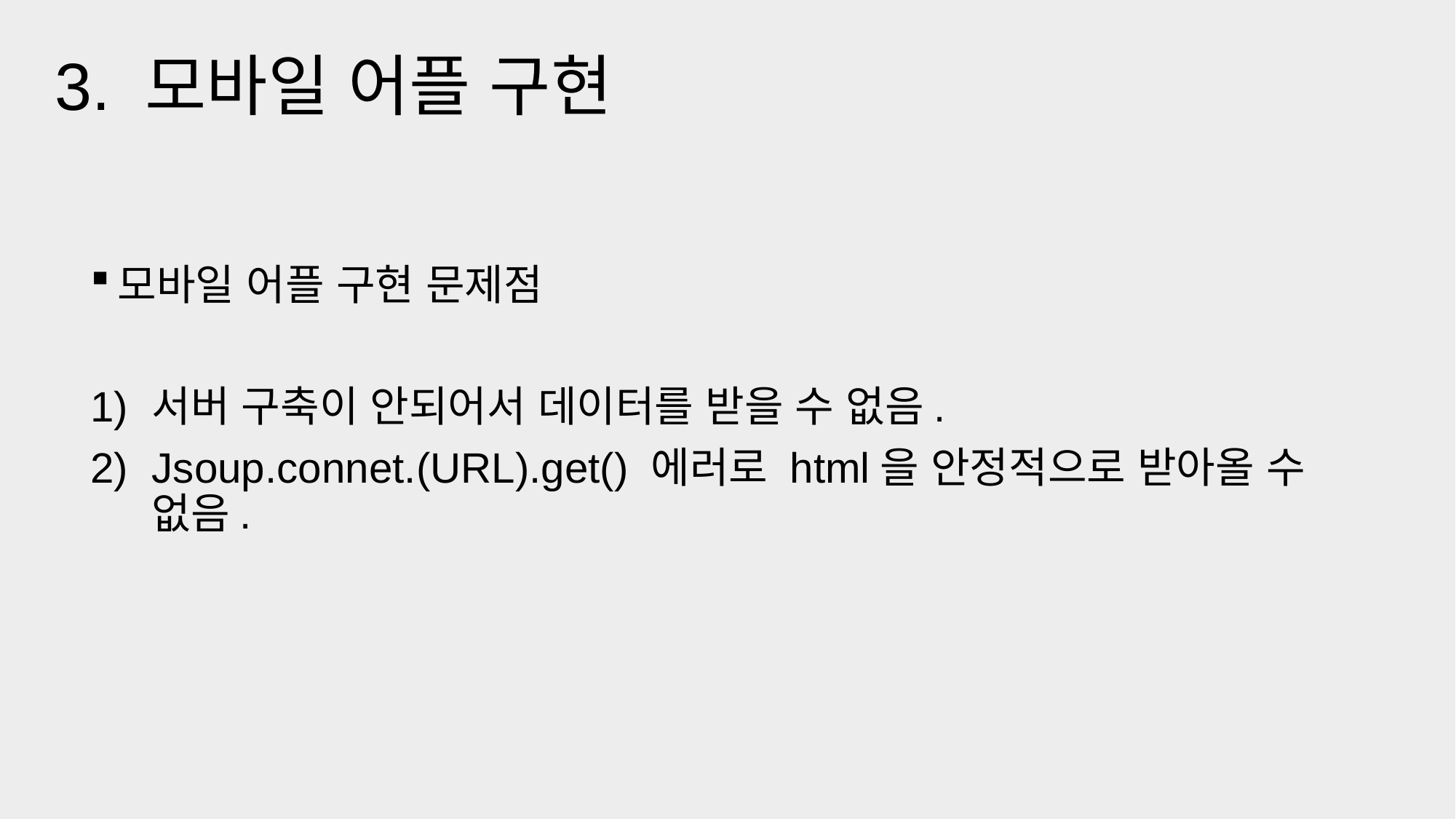

3. 모바일 어플 구현
모바일 어플 구현 문제점

서버 구축이 안되어서 데이터를 받을 수 없음.
Jsoup.connet.(URL).get() 에러로 html을 안정적으로 받아올 수 없음.